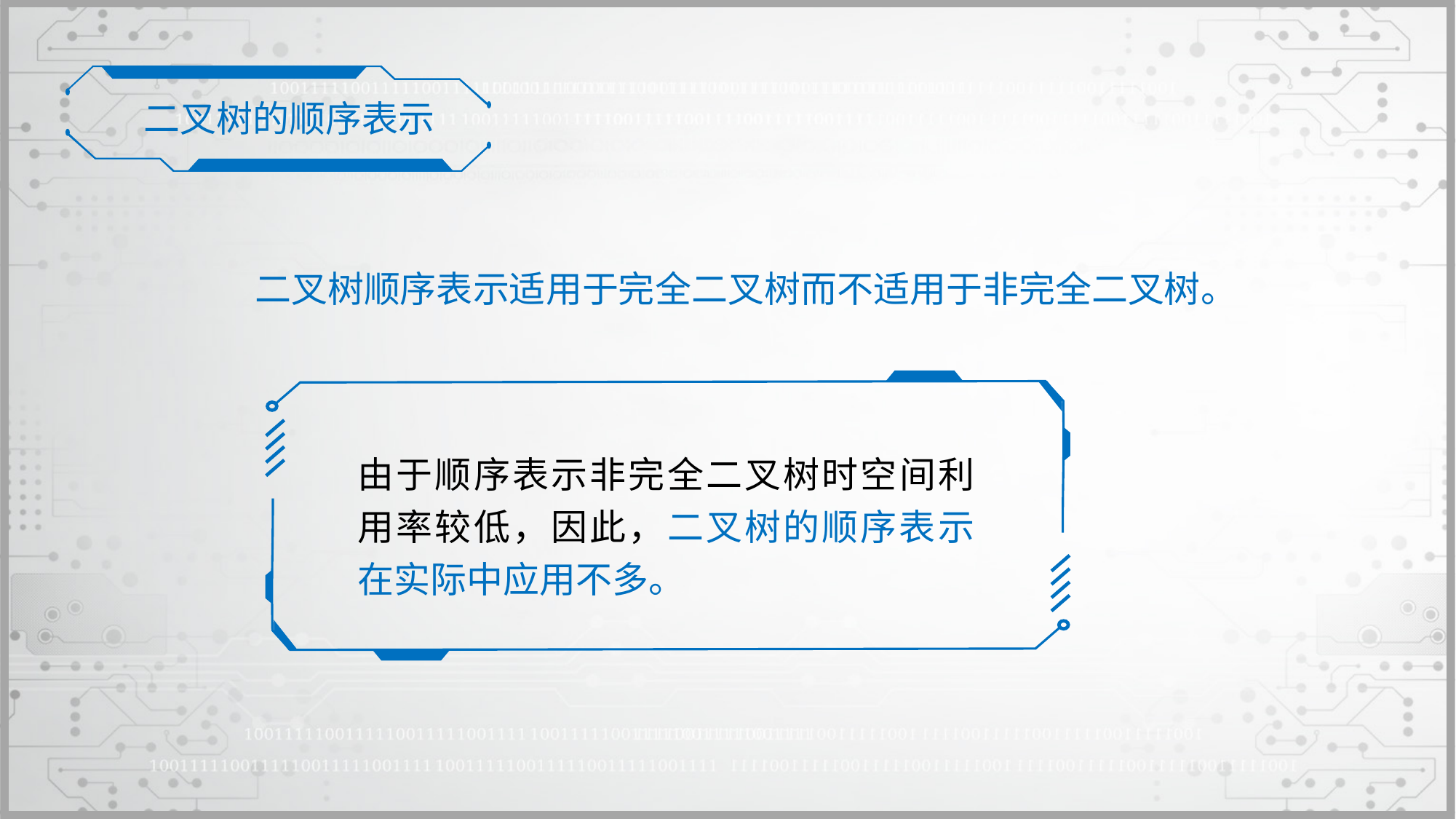

二叉树的顺序表示
二叉树顺序表示适用于完全二叉树而不适用于非完全二叉树。

由于顺序表示非完全二叉树时空间利用率较低，因此，二叉树的顺序表示在实际中应用不多。